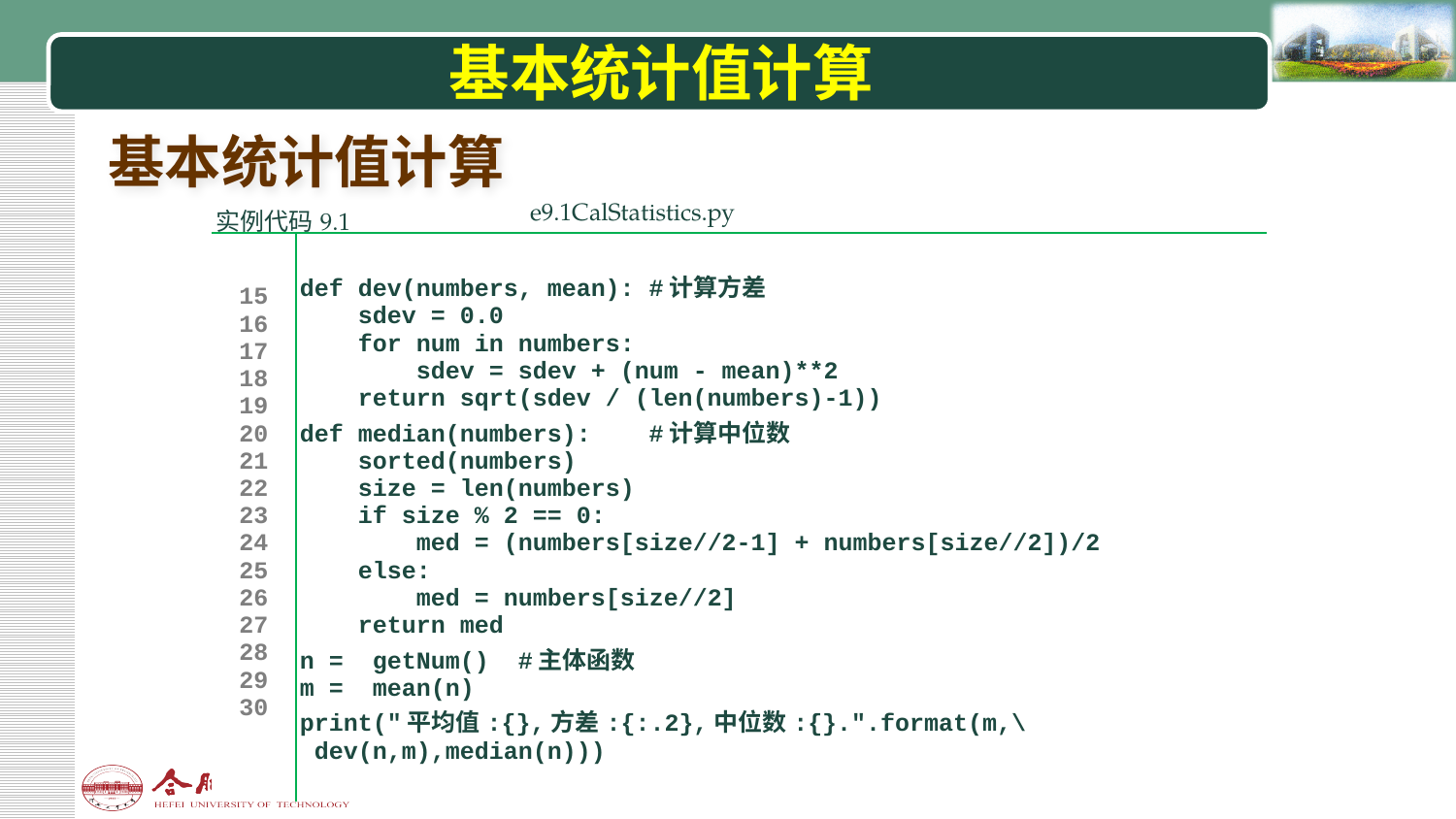

# 基本统计值计算
基本统计值计算
| 实例代码9.1 |  | e9.1CalStatistics.py |  |
| --- | --- | --- | --- |
|  |  |  |  |
| 15 16 17 18 19 20 21 22 23 24 25 26 27 28 29 30 | def dev(numbers, mean): #计算方差 sdev = 0.0 for num in numbers: sdev = sdev + (num - mean)\*\*2 return sqrt(sdev / (len(numbers)-1)) def median(numbers): #计算中位数 sorted(numbers) size = len(numbers) if size % 2 == 0: med = (numbers[size//2-1] + numbers[size//2])/2 else: med = numbers[size//2] return med n = getNum() #主体函数 m = mean(n) print("平均值:{},方差:{:.2},中位数:{}.".format(m,\ dev(n,m),median(n))) |  |  |
|  |  |  |  |